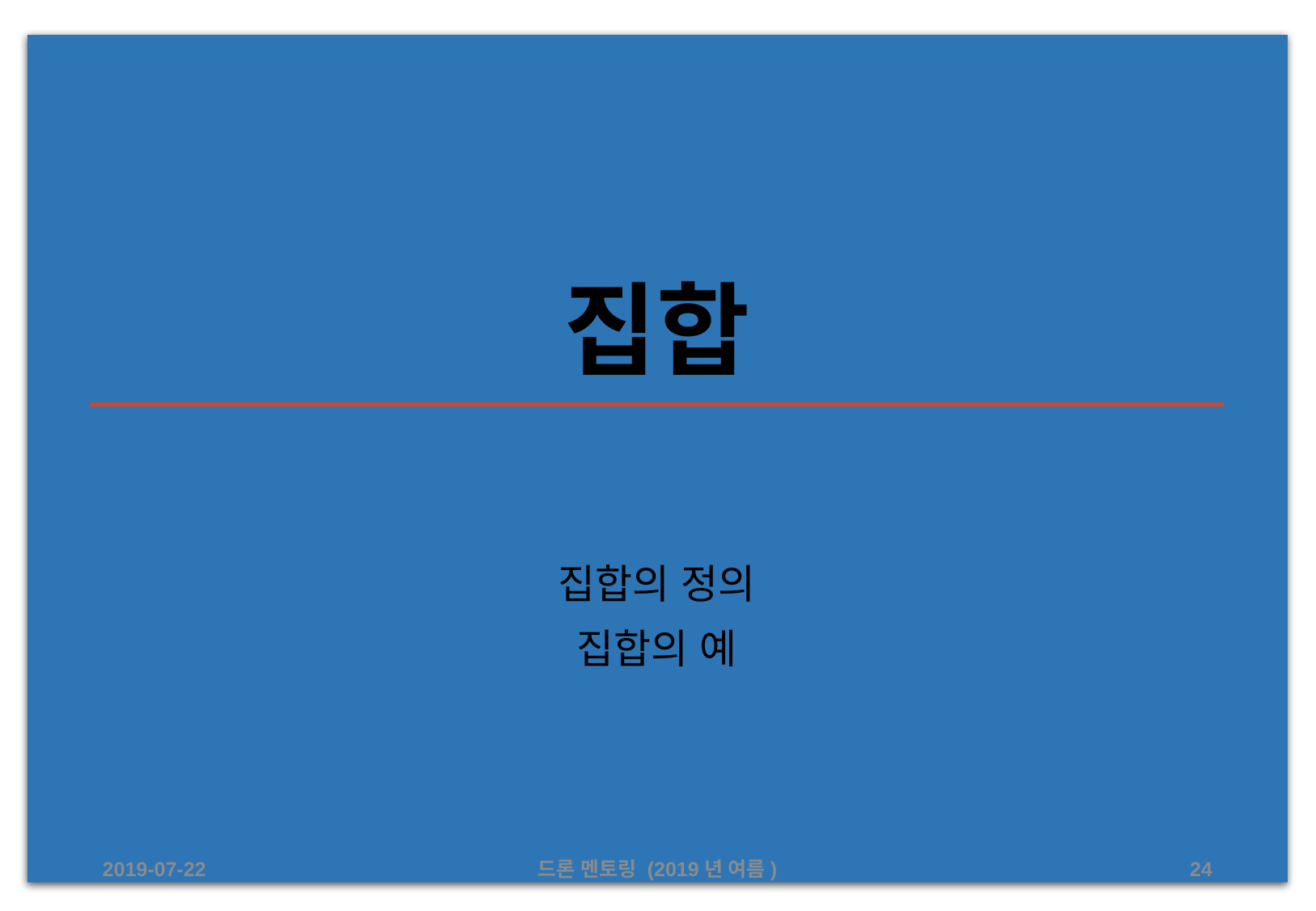

# 집합
집합의 정의
집합의 예
2019-07-22
드론 멘토링 (2019년 여름)
24